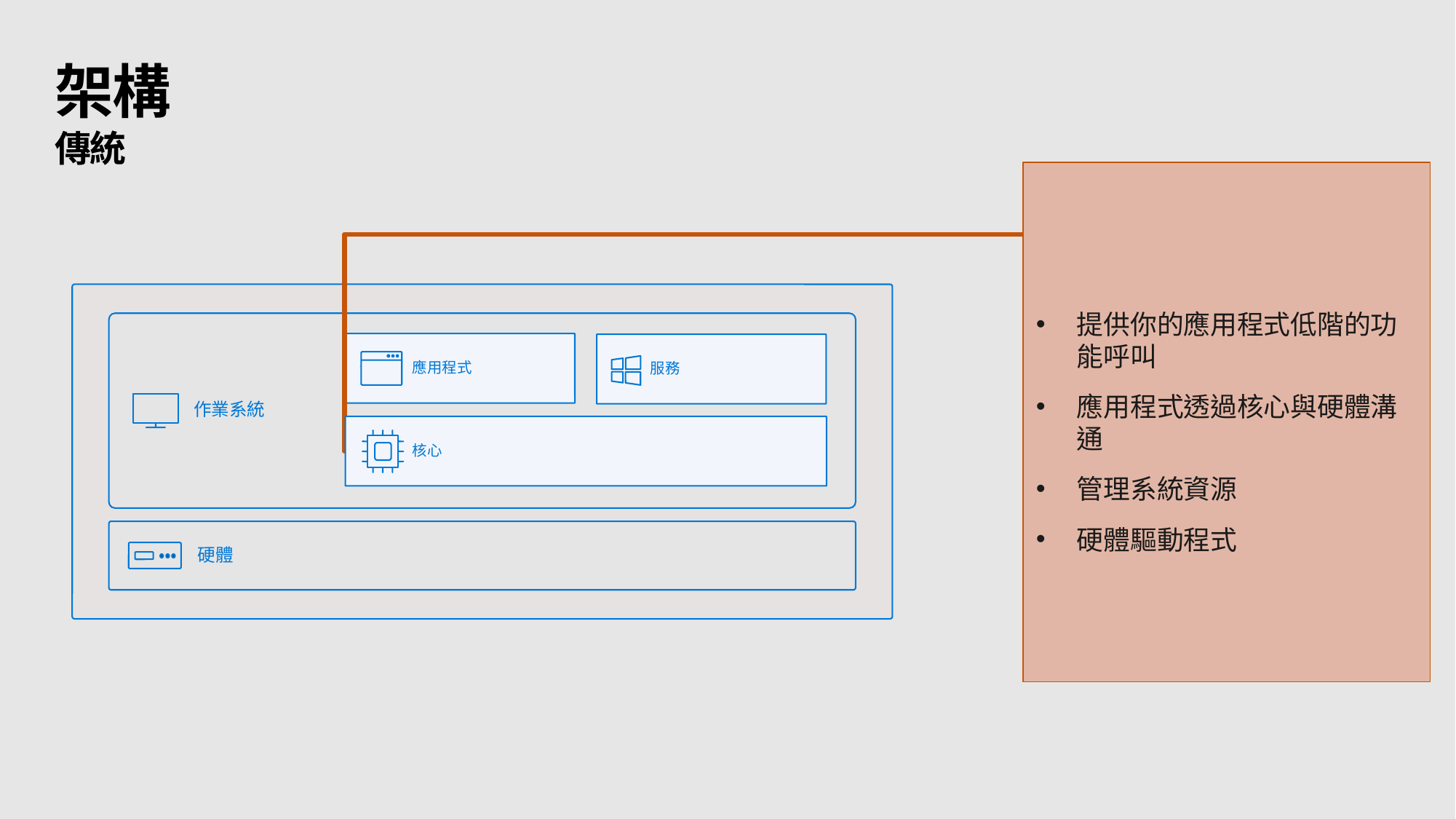

# 架構
傳統

提供你的應用程式低階的功能呼叫
應用程式透過核心與硬體溝通
管理系統資源
硬體驅動程式

   作業系統
   應用程式
服務

   核心

    硬體